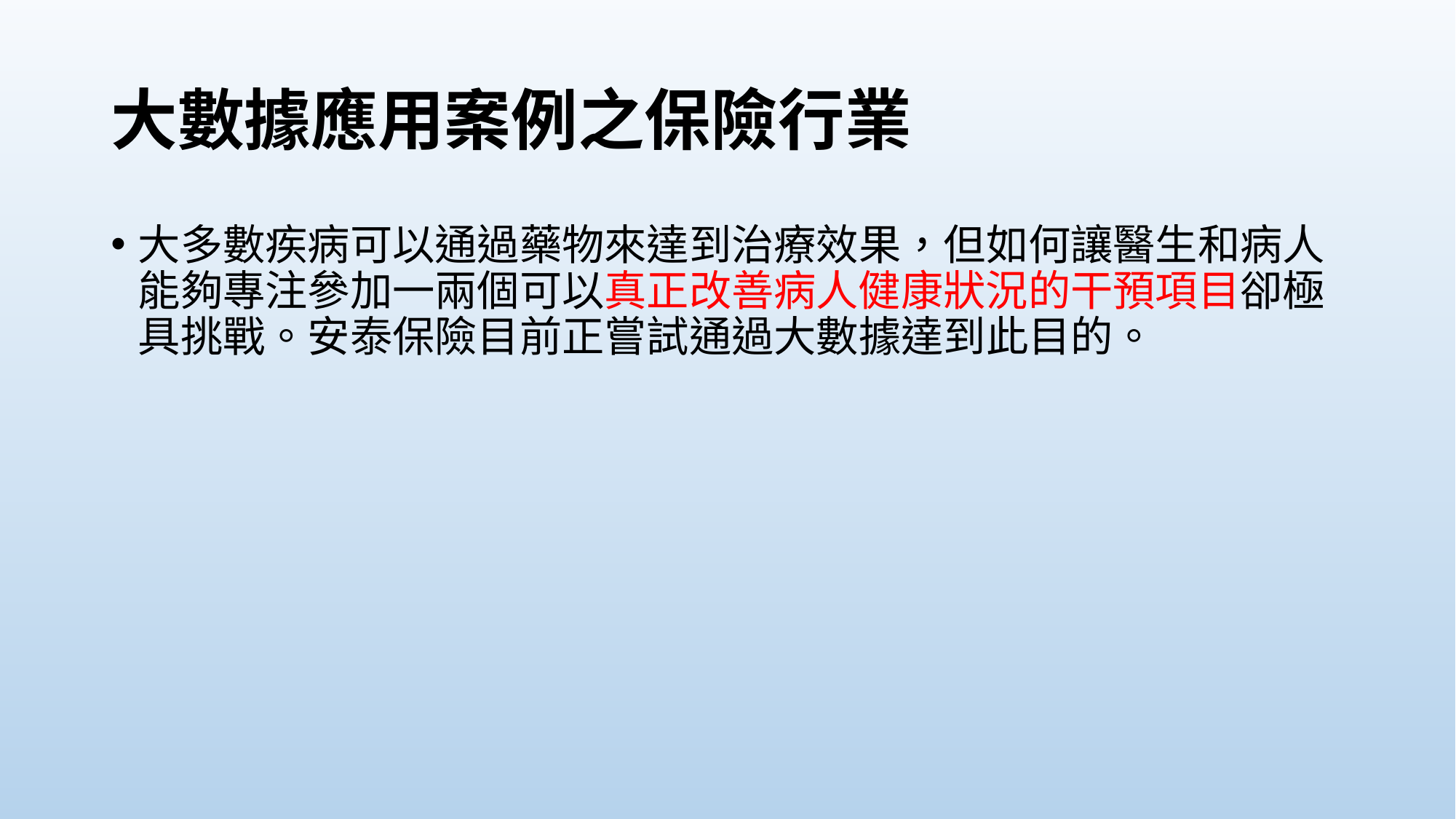

# 大數據應用案例之保險行業
大多數疾病可以通過藥物來達到治療效果，但如何讓醫生和病人能夠專注參加一兩個可以真正改善病人健康狀況的干預項目卻極具挑戰。安泰保險目前正嘗試通過大數據達到此目的。